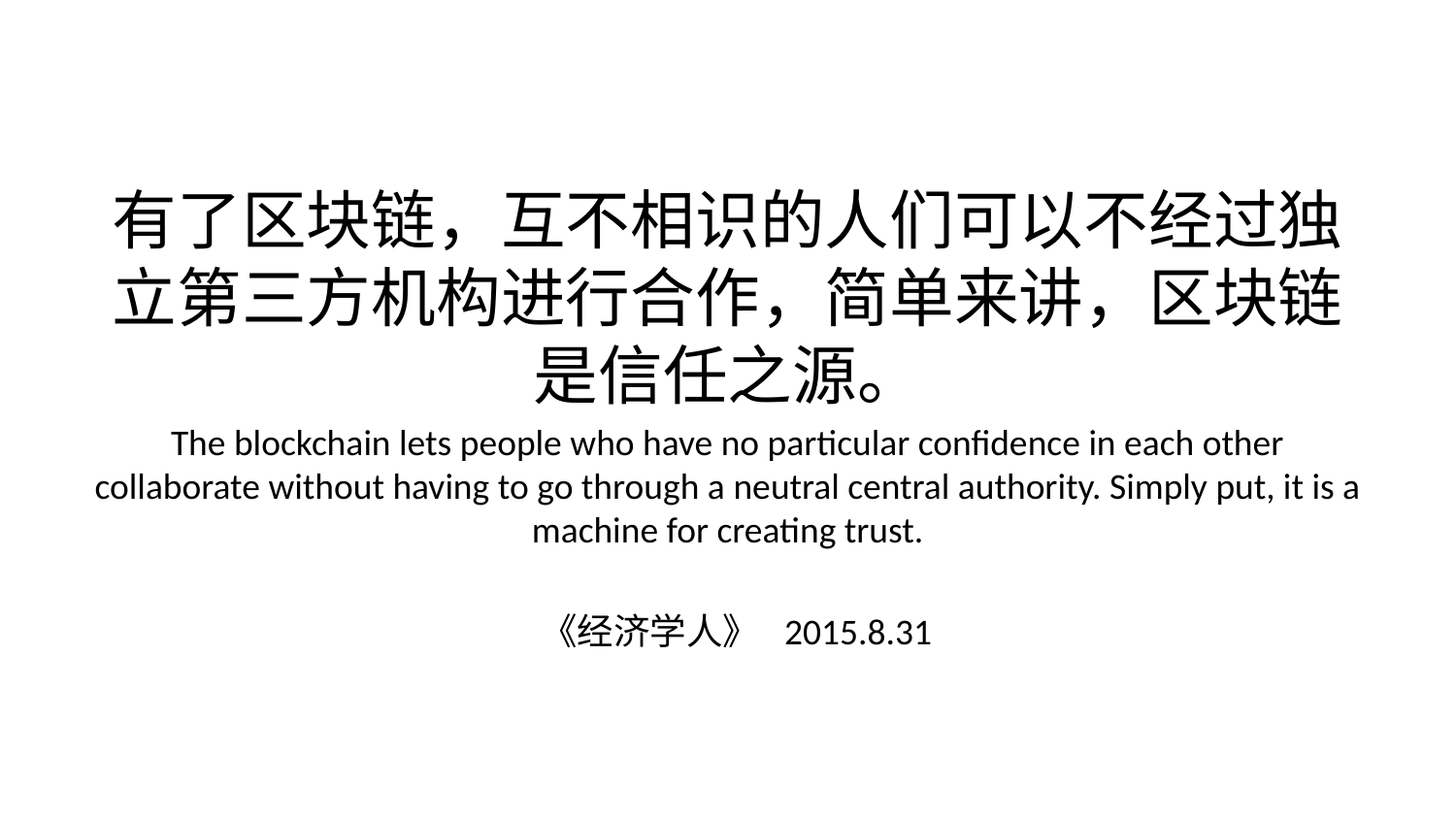

有了区块链，互不相识的人们可以不经过独立第三方机构进行合作，简单来讲，区块链是信任之源。
The blockchain lets people who have no particular confidence in each other collaborate without having to go through a neutral central authority. Simply put, it is a machine for creating trust.

 《经济学人》  2015.8.31